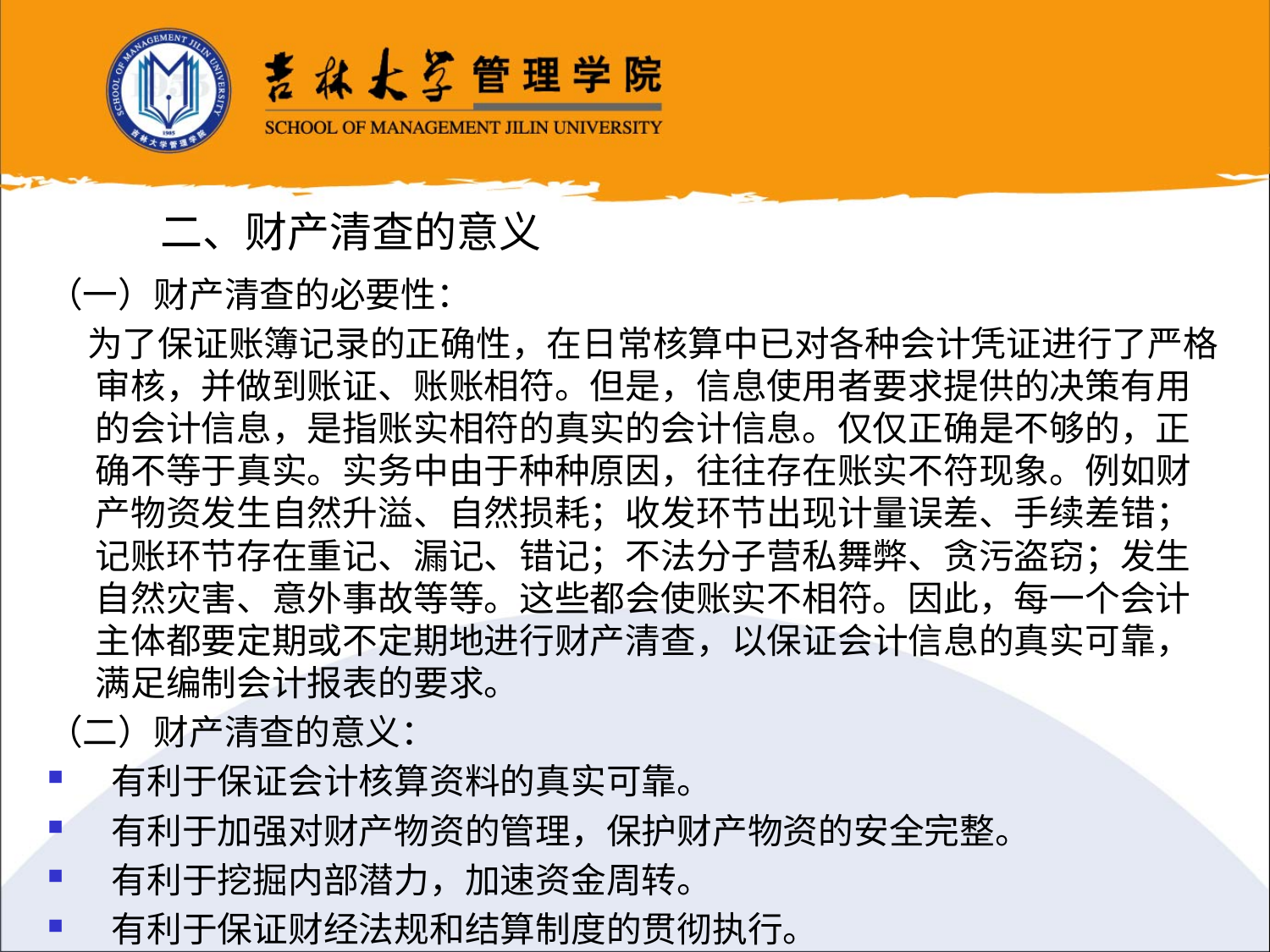

二、财产清查的意义
（一）财产清查的必要性：
    为了保证账簿记录的正确性，在日常核算中已对各种会计凭证进行了严格审核，并做到账证、账账相符。但是，信息使用者要求提供的决策有用的会计信息，是指账实相符的真实的会计信息。仅仅正确是不够的，正确不等于真实。实务中由于种种原因，往往存在账实不符现象。例如财产物资发生自然升溢、自然损耗；收发环节出现计量误差、手续差错；记账环节存在重记、漏记、错记；不法分子营私舞弊、贪污盗窃；发生自然灾害、意外事故等等。这些都会使账实不相符。因此，每一个会计主体都要定期或不定期地进行财产清查，以保证会计信息的真实可靠，满足编制会计报表的要求。
（二）财产清查的意义：
 有利于保证会计核算资料的真实可靠。
 有利于加强对财产物资的管理，保护财产物资的安全完整。
 有利于挖掘内部潜力，加速资金周转。
 有利于保证财经法规和结算制度的贯彻执行。

151